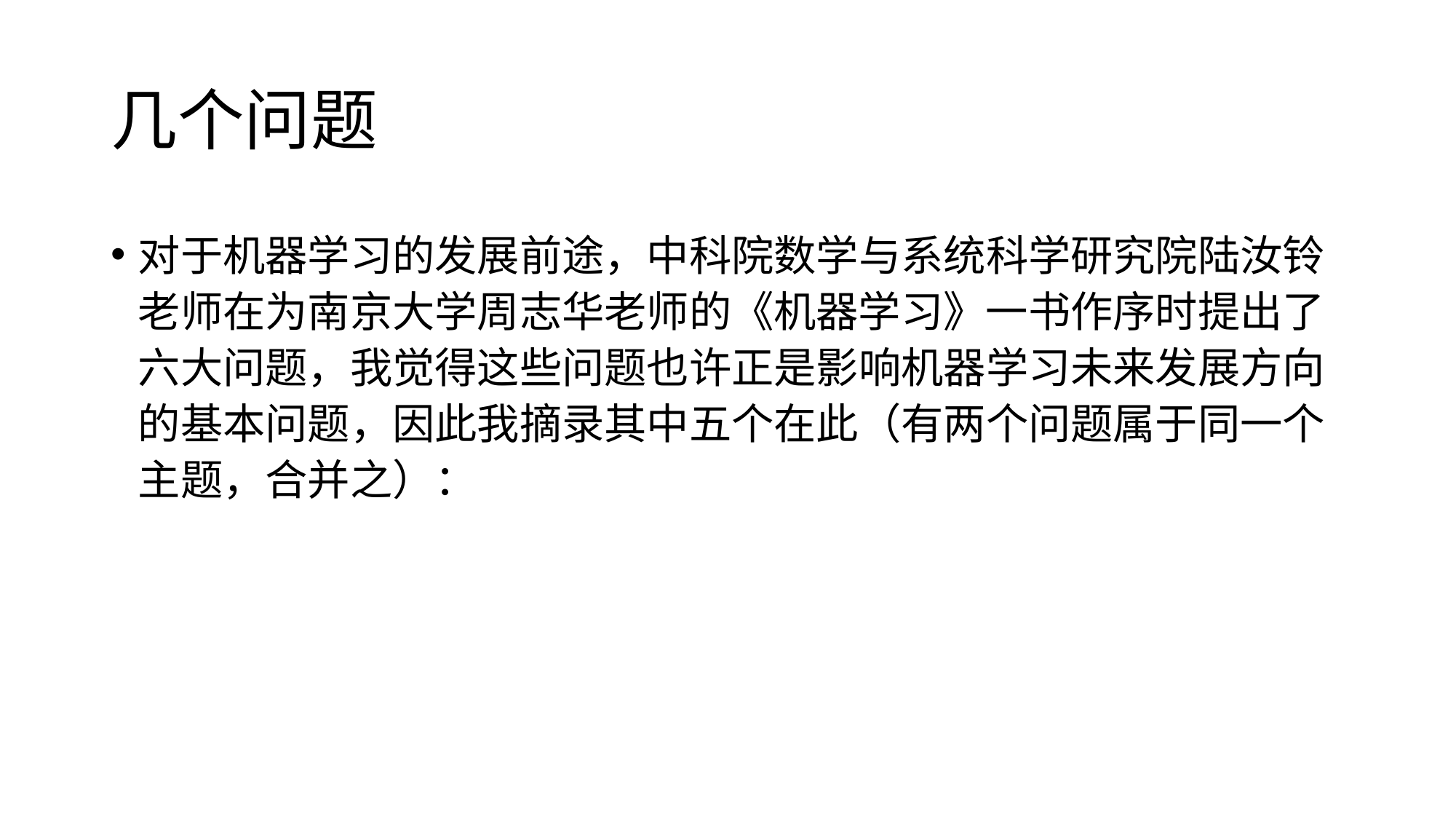

# 几个问题
对于机器学习的发展前途，中科院数学与系统科学研究院陆汝铃老师在为南京大学周志华老师的《机器学习》一书作序时提出了六大问题，我觉得这些问题也许正是影响机器学习未来发展方向的基本问题，因此我摘录其中五个在此（有两个问题属于同一个主题，合并之）：